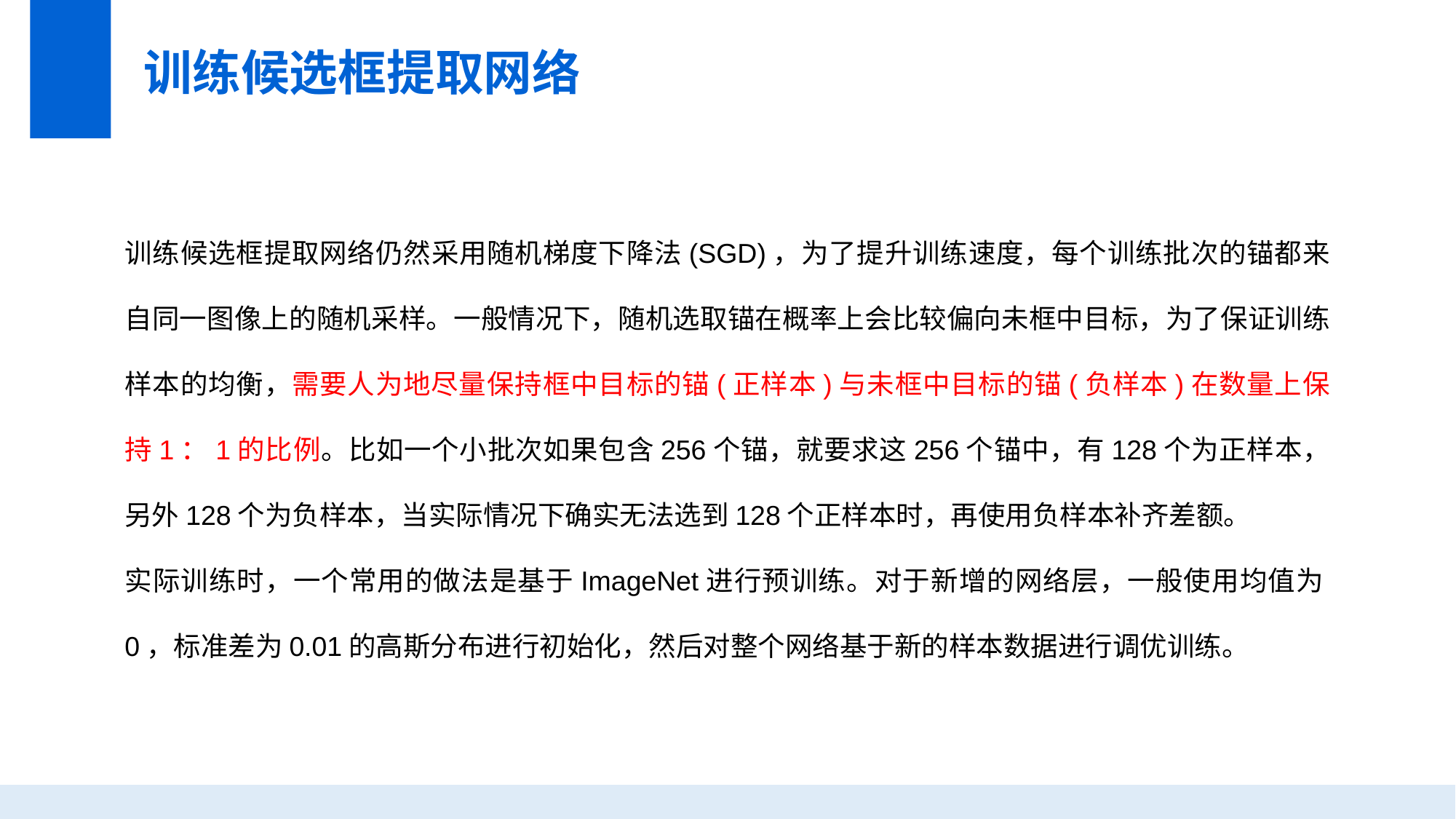

训练候选框提取网络
训练候选框提取网络仍然采用随机梯度下降法(SGD)，为了提升训练速度，每个训练批次的锚都来自同一图像上的随机采样。一般情况下，随机选取锚在概率上会比较偏向未框中目标，为了保证训练样本的均衡，需要人为地尽量保持框中目标的锚(正样本)与未框中目标的锚(负样本)在数量上保持1：1的比例。比如一个小批次如果包含256个锚，就要求这256个锚中，有128个为正样本，另外128个为负样本，当实际情况下确实无法选到128个正样本时，再使用负样本补齐差额。
实际训练时，一个常用的做法是基于ImageNet进行预训练。对于新增的网络层，一般使用均值为0，标准差为0.01的高斯分布进行初始化，然后对整个网络基于新的样本数据进行调优训练。